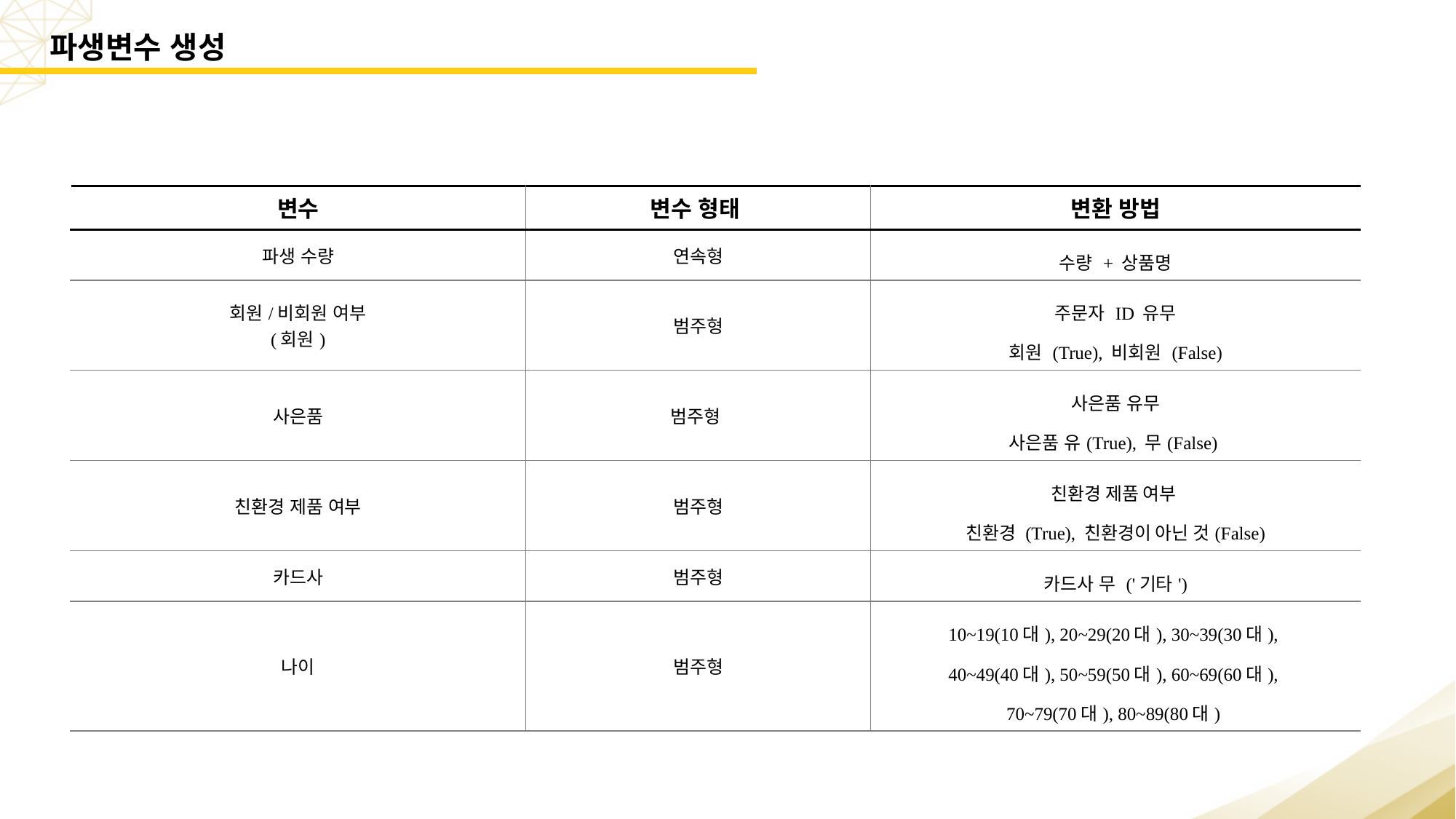

파생변수 생성
| 변수 | 변수 형태 | 변환 방법 |
| --- | --- | --- |
| 파생 수량 | 연속형 | 수량 + 상품명 |
| 회원/비회원 여부 (회원) | 범주형 | 주문자 ID 유무 회원 (True), 비회원 (False) |
| 사은품 | 범주형 | 사은품 유무 사은품 유(True), 무(False) |
| 친환경 제품 여부 | 범주형 | 친환경 제품 여부  친환경 (True), 친환경이 아닌 것(False) |
| 카드사 | 범주형 | 카드사 무 ('기타') |
| 나이 | 범주형 | 10~19(10대), 20~29(20대), 30~39(30대), 40~49(40대), 50~59(50대), 60~69(60대), 70~79(70대), 80~89(80대) |